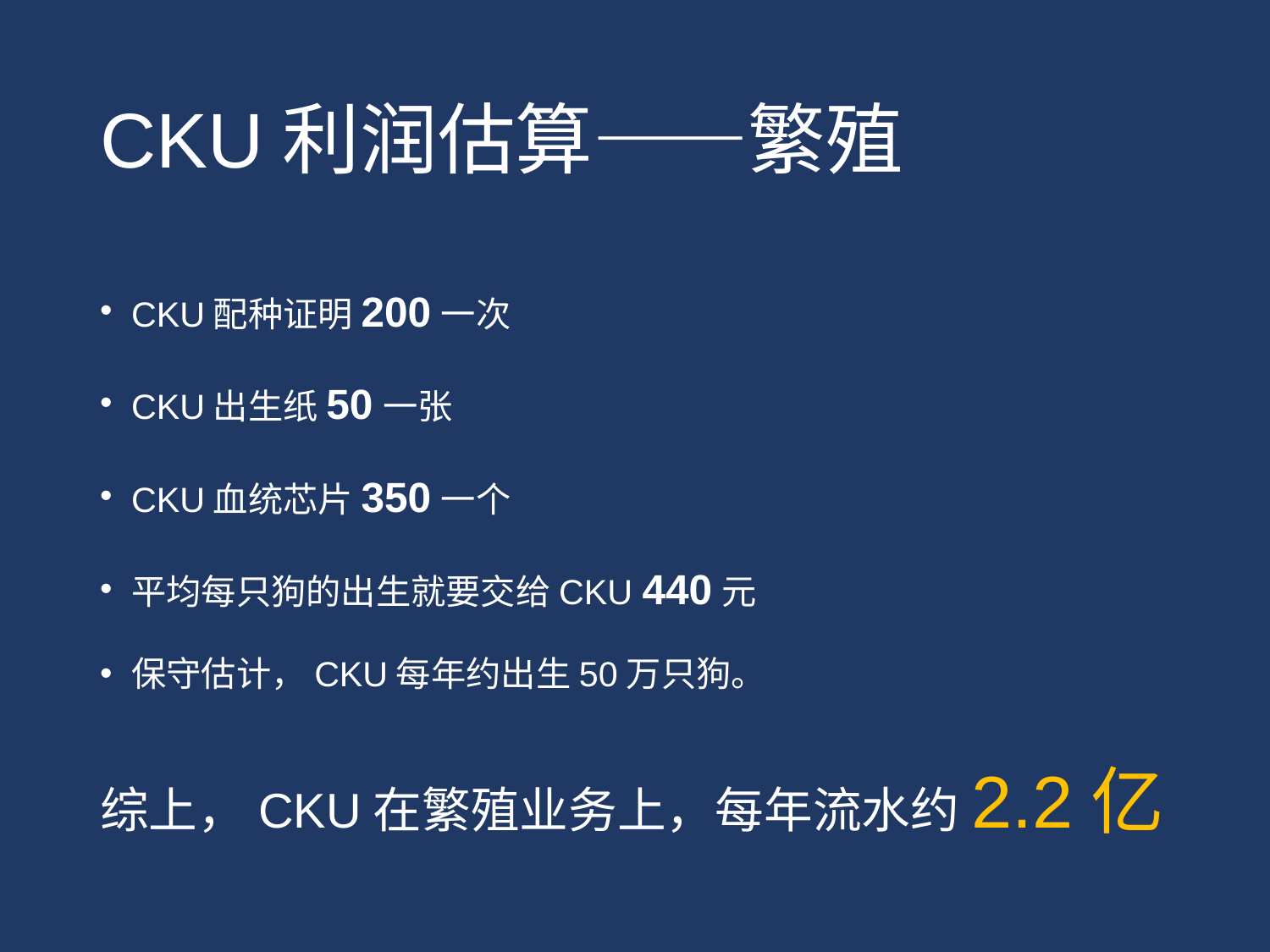

# CKU利润估算——繁殖
CKU配种证明200一次
CKU出生纸50一张
CKU血统芯片350一个
平均每只狗的出生就要交给CKU 440元
保守估计，CKU每年约出生50万只狗。
综上，CKU在繁殖业务上，每年流水约2.2亿